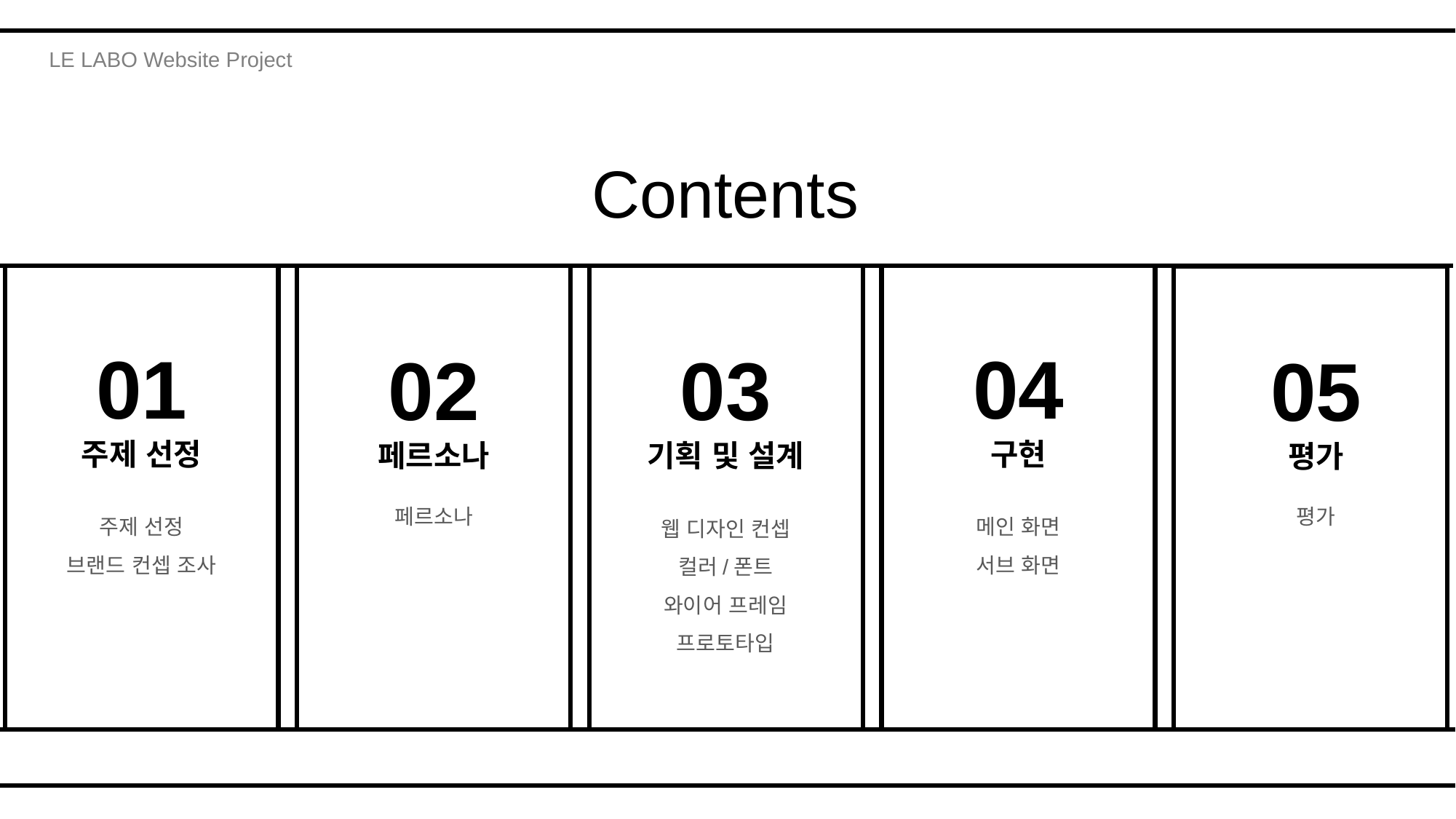

LE LABO Website Project
Contents

01
주제 선정
04
구현
02
페르소나
03
기획 및 설계
05
평가
주제 선정
브랜드 컨셉 조사
메인 화면
서브 화면
페르소나
웹 디자인 컨셉
컬러/폰트
와이어 프레임
프로토타입
평가